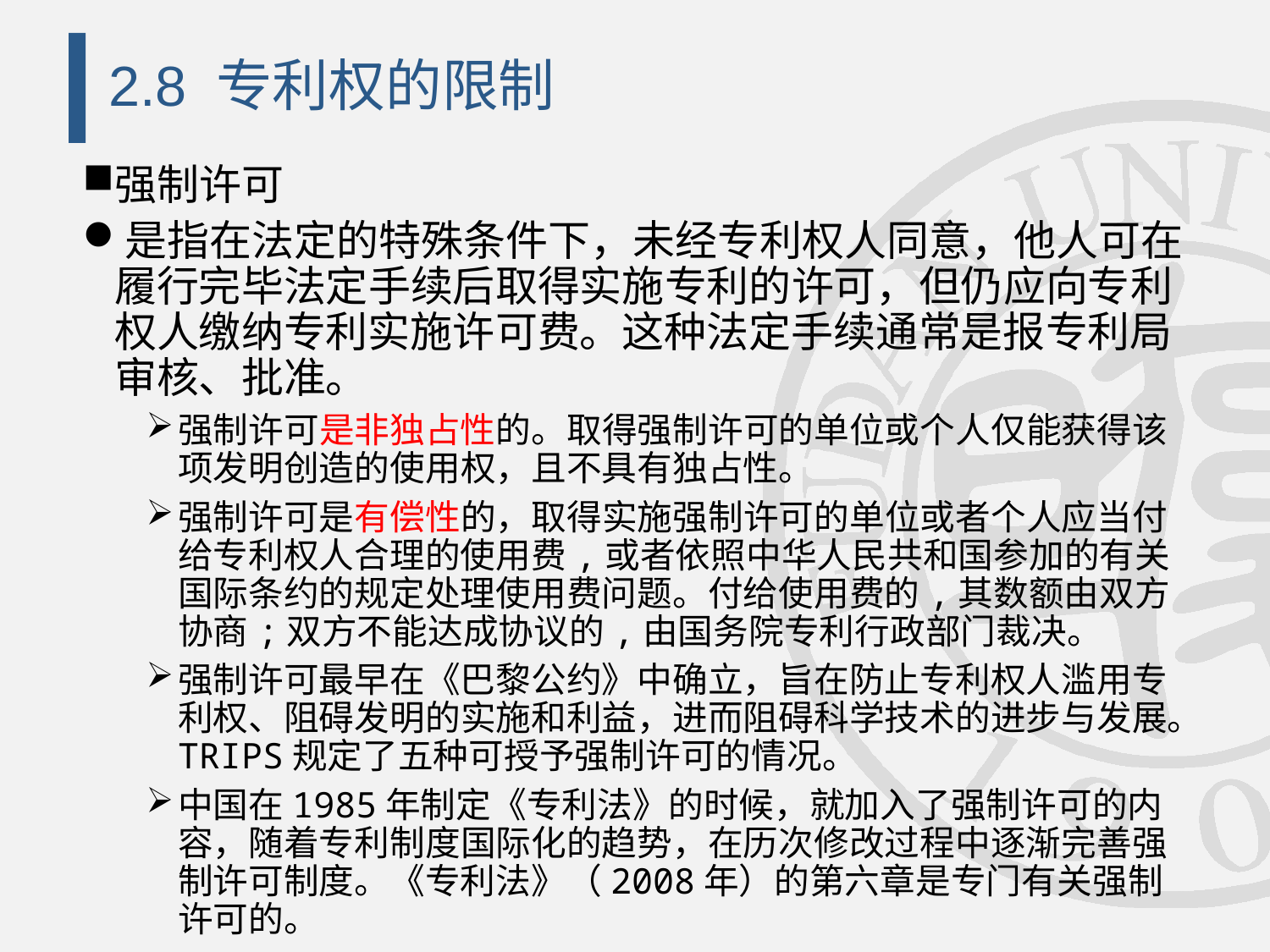

# 2.8 专利权的限制
强制许可
是指在法定的特殊条件下，未经专利权人同意，他人可在履行完毕法定手续后取得实施专利的许可，但仍应向专利权人缴纳专利实施许可费。这种法定手续通常是报专利局审核、批准。
强制许可是非独占性的。取得强制许可的单位或个人仅能获得该项发明创造的使用权，且不具有独占性。
强制许可是有偿性的，取得实施强制许可的单位或者个人应当付给专利权人合理的使用费,或者依照中华人民共和国参加的有关国际条约的规定处理使用费问题。付给使用费的,其数额由双方协商;双方不能达成协议的,由国务院专利行政部门裁决。
强制许可最早在《巴黎公约》中确立，旨在防止专利权人滥用专利权、阻碍发明的实施和利益，进而阻碍科学技术的进步与发展。TRIPS规定了五种可授予强制许可的情况。
中国在1985年制定《专利法》的时候，就加入了强制许可的内容，随着专利制度国际化的趋势，在历次修改过程中逐渐完善强制许可制度。《专利法》（2008年）的第六章是专门有关强制许可的。